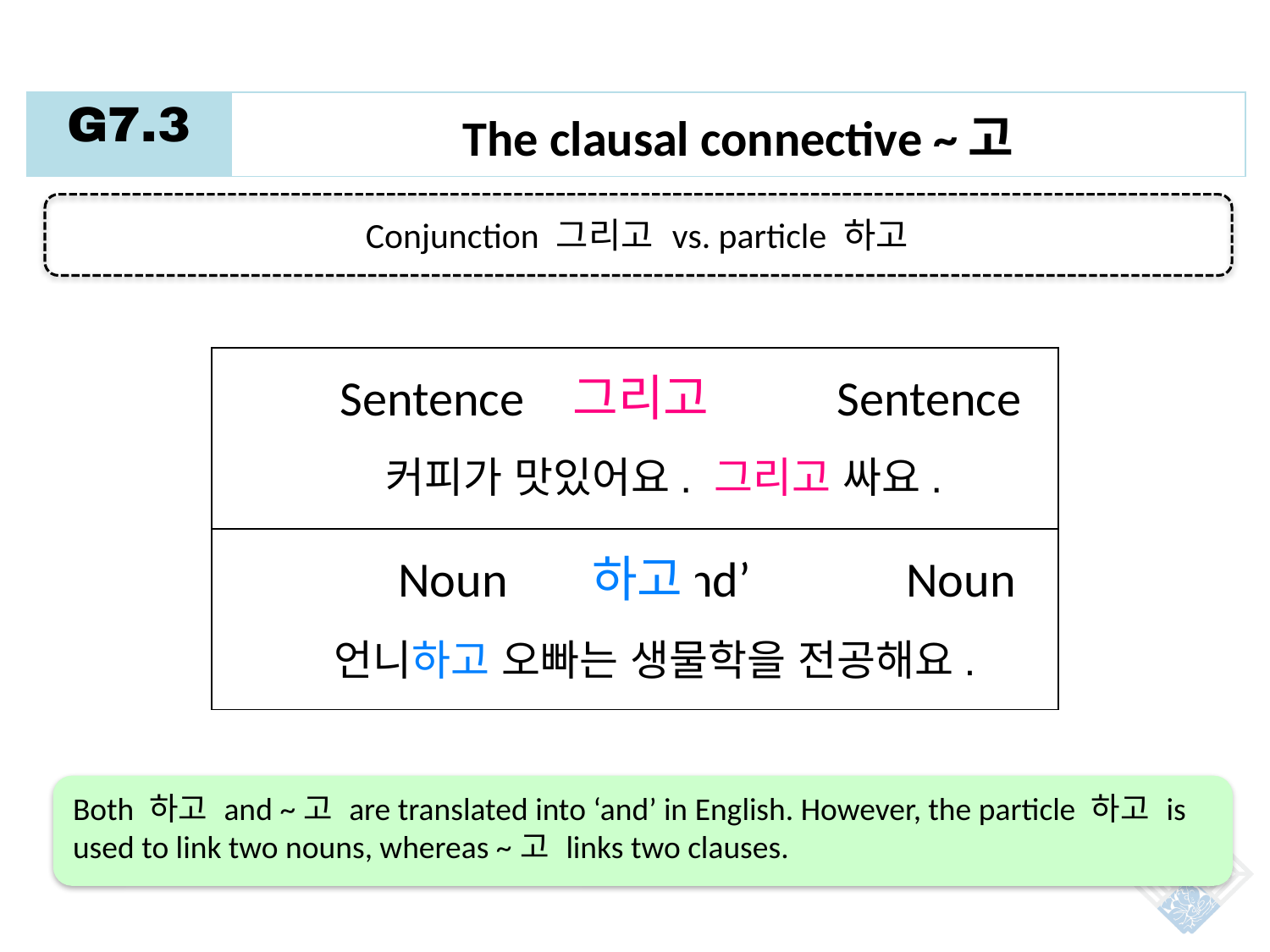

| G7.3 | The clausal connective ~고 |
| --- | --- |

Conjunction 그리고 vs. particle 하고
|  |
| --- |
|  |
 Sentence	‘and’		Sentence
그리고
커피가 맛있어요. 그리고 싸요.
Noun		‘and’		Noun
하고
언니하고 오빠는 생물학을 전공해요.

Both 하고 and ~고 are translated into ‘and’ in English. However, the particle 하고 is used to link two nouns, whereas ~고 links two clauses.